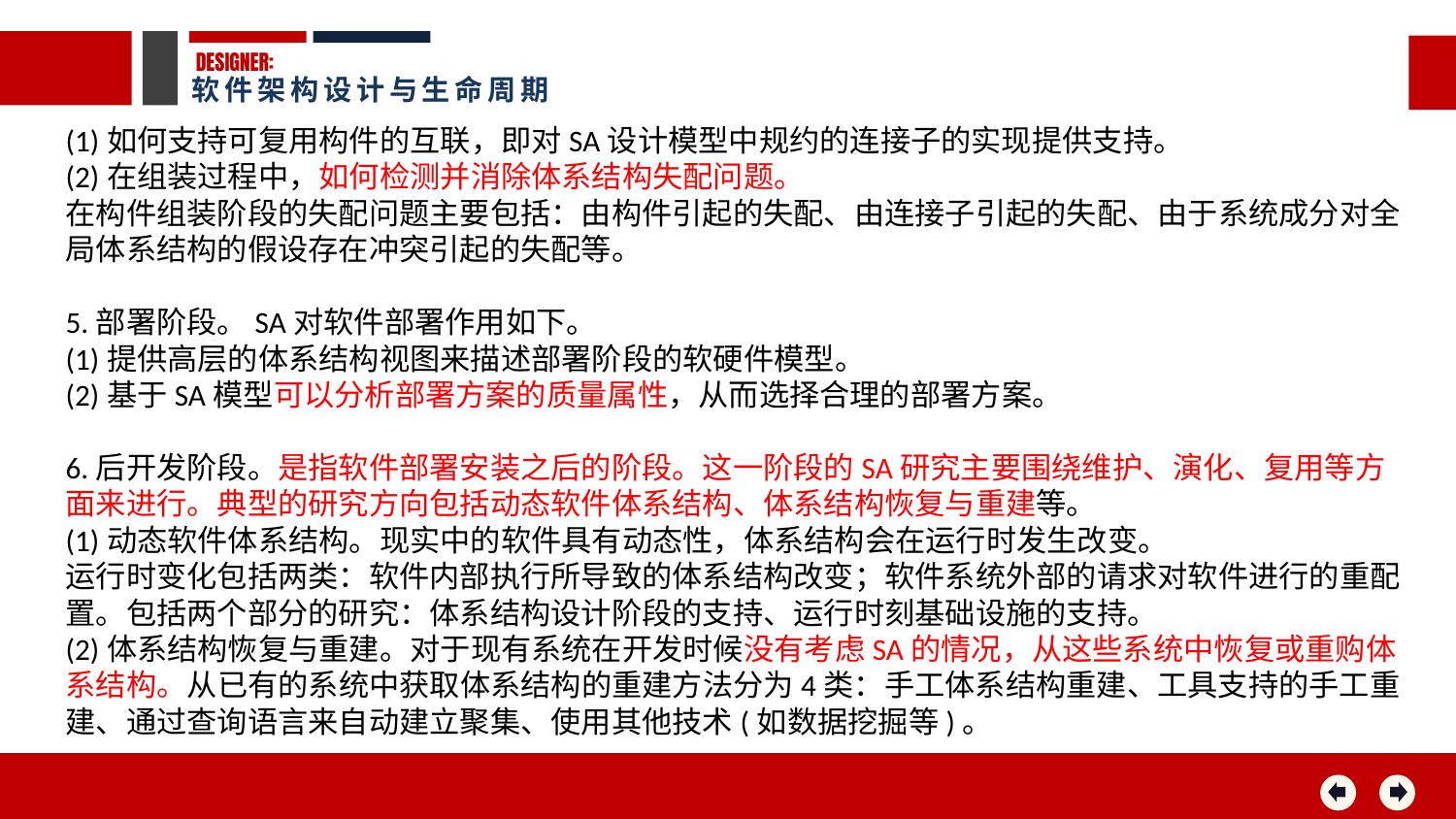

DESIGNER:
软件架构设计与生命周期
(1)如何支持可复用构件的互联，即对SA设计模型中规约的连接子的实现提供支持。
(2)在组装过程中，如何检测并消除体系结构失配问题。
在构件组装阶段的失配问题主要包括：由构件引起的失配、由连接子引起的失配、由于系统成分对全局体系结构的假设存在冲突引起的失配等。

5.部署阶段。SA对软件部署作用如下。
(1)提供高层的体系结构视图来描述部署阶段的软硬件模型。
(2)基于SA模型可以分析部署方案的质量属性，从而选择合理的部署方案。

6.后开发阶段。是指软件部署安装之后的阶段。这一阶段的SA研究主要围绕维护、演化、复用等方面来进行。典型的研究方向包括动态软件体系结构、体系结构恢复与重建等。
(1)动态软件体系结构。现实中的软件具有动态性，体系结构会在运行时发生改变。
运行时变化包括两类：软件内部执行所导致的体系结构改变；软件系统外部的请求对软件进行的重配置。包括两个部分的研究：体系结构设计阶段的支持、运行时刻基础设施的支持。
(2)体系结构恢复与重建。对于现有系统在开发时候没有考虑SA的情况，从这些系统中恢复或重购体系结构。从已有的系统中获取体系结构的重建方法分为4类：手工体系结构重建、工具支持的手工重建、通过查询语言来自动建立聚集、使用其他技术(如数据挖掘等)。